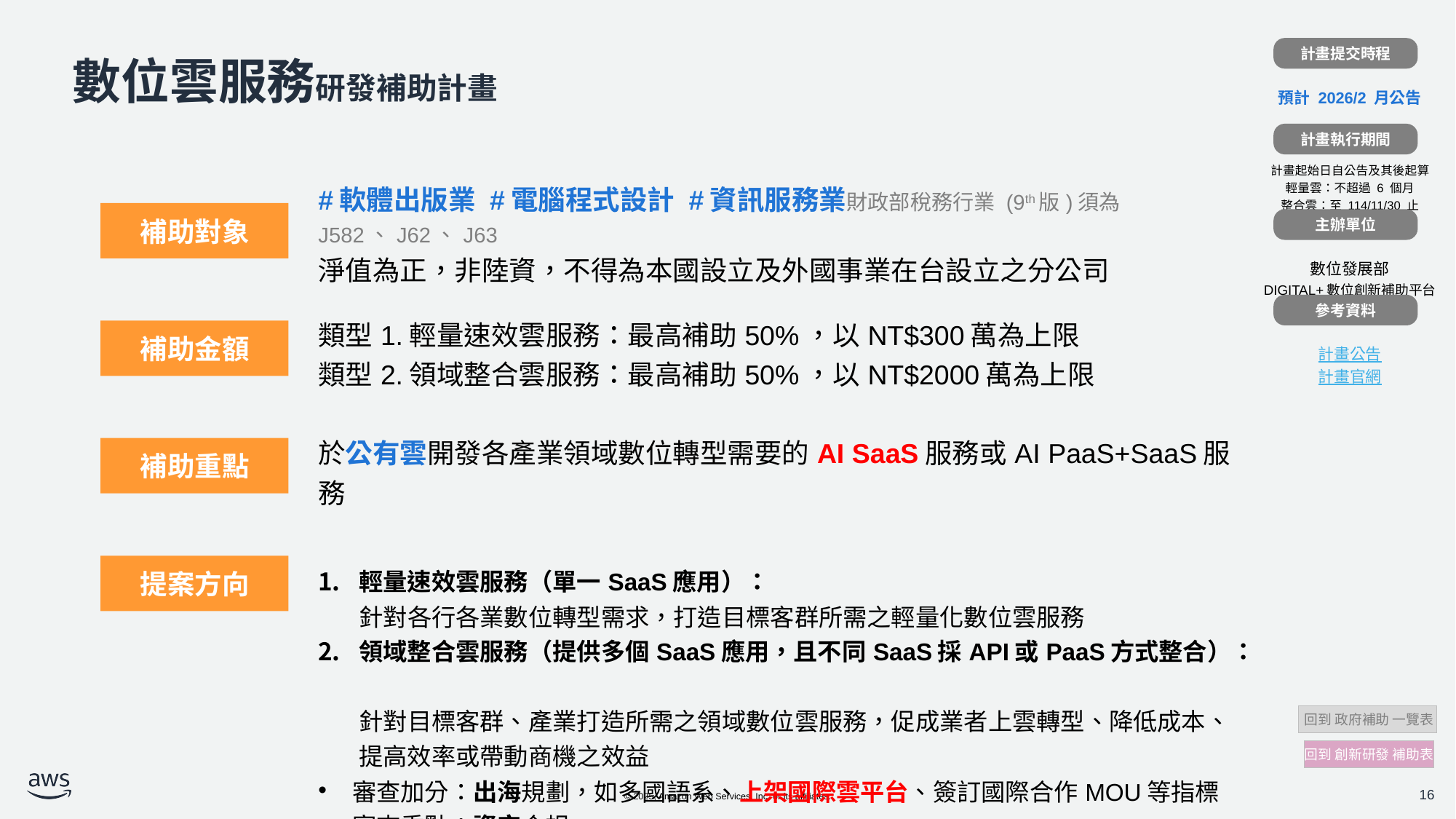

計畫提交時程
|  |
| --- |
| 預計 2026/2 月公告 |
|  |
| 計畫起始日自公告及其後起算 輕量雲：不超過 6 個月 整合雲：至 114/11/30 止 |
|  |
| 數位發展部 DIGITAL+數位創新補助平台 |
|  |
| 計畫公告 計畫官網 |
# 數位雲服務研發補助計畫
計畫執行期間
| 計畫補助對象 | #軟體出版業 #電腦程式設計 #資訊服務業財政部稅務行業 (9th版)須為J582、J62、J63 淨值為正，非陸資，不得為本國設立及外國事業在台設立之分公司 |
| --- | --- |
| 計畫補助金額 | 類型1.輕量速效雲服務：最高補助50%，以NT$300萬為上限 類型2.領域整合雲服務：最高補助50%，以NT$2000萬為上限 |
| 計畫補助條件 | 於公有雲開發各產業領域數位轉型需要的AI SaaS服務或AI PaaS+SaaS服務 |
|  | 輕量速效雲服務（單一SaaS應用）： 針對各行各業數位轉型需求，打造目標客群所需之輕量化數位雲服務 領域整合雲服務（提供多個SaaS應用，且不同SaaS採API或PaaS方式整合）： 針對目標客群、產業打造所需之領域數位雲服務，促成業者上雲轉型、降低成本、提高效率或帶動商機之效益 審查加分：出海規劃，如多國語系、上架國際雲平台、簽訂國際合作MOU等指標 審查重點：資安合規 |
補助對象
主辦單位
參考資料
補助金額
補助重點
提案方向
 回到 政府補助 一覽表
回到 創新研發 補助表
16